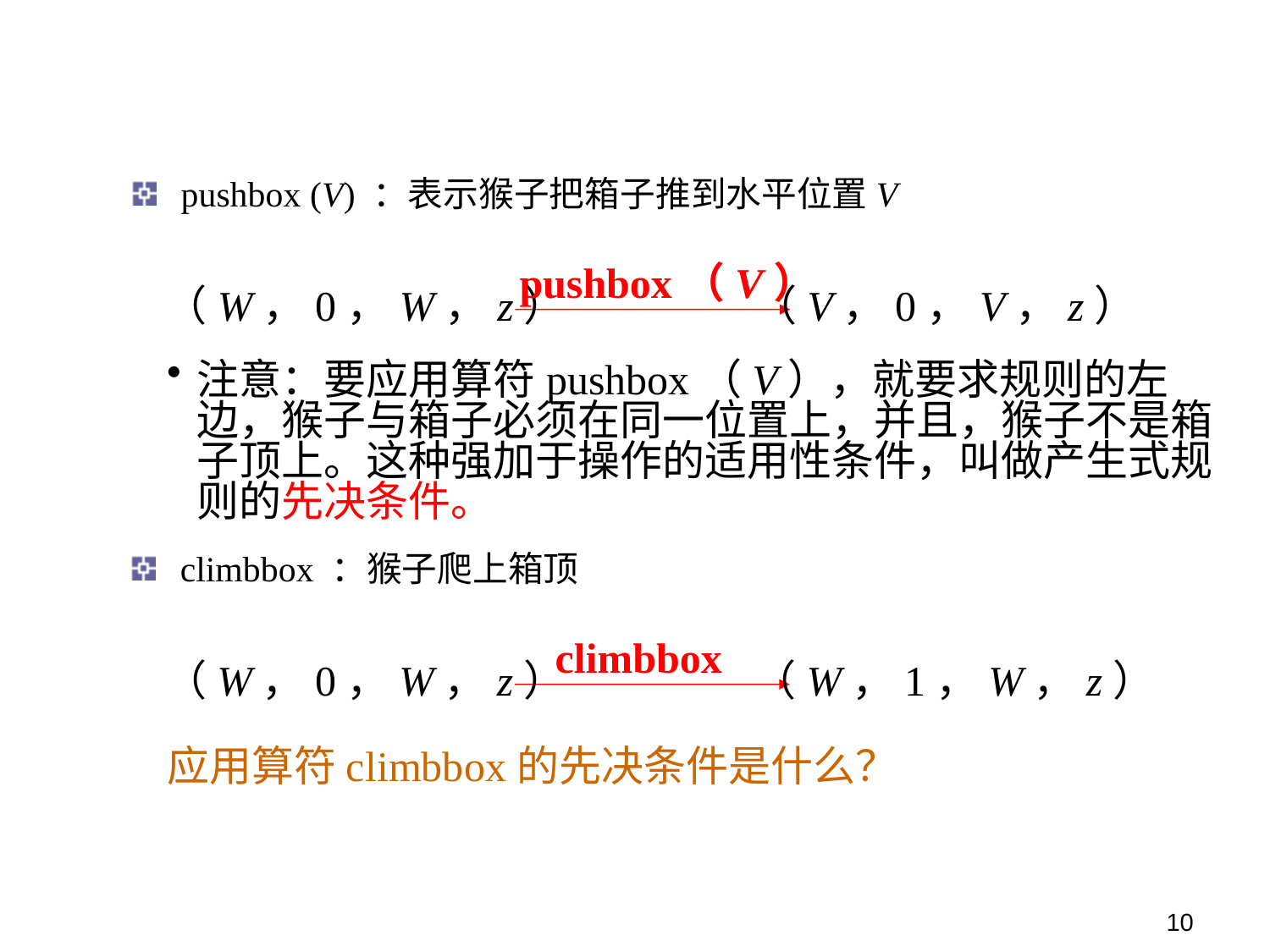

pushbox (V) ：表示猴子把箱子推到水平位置V
pushbox（V）
（W，0，W，z）
（V，0，V，z）

注意：要应用算符pushbox（V），就要求规则的左边，猴子与箱子必须在同一位置上，并且，猴子不是箱子顶上。这种强加于操作的适用性条件，叫做产生式规则的先决条件。

 climbbox ：猴子爬上箱顶
climbbox
（W，0，W，z）
（W，1，W，z）

应用算符climbbox的先决条件是什么？
10